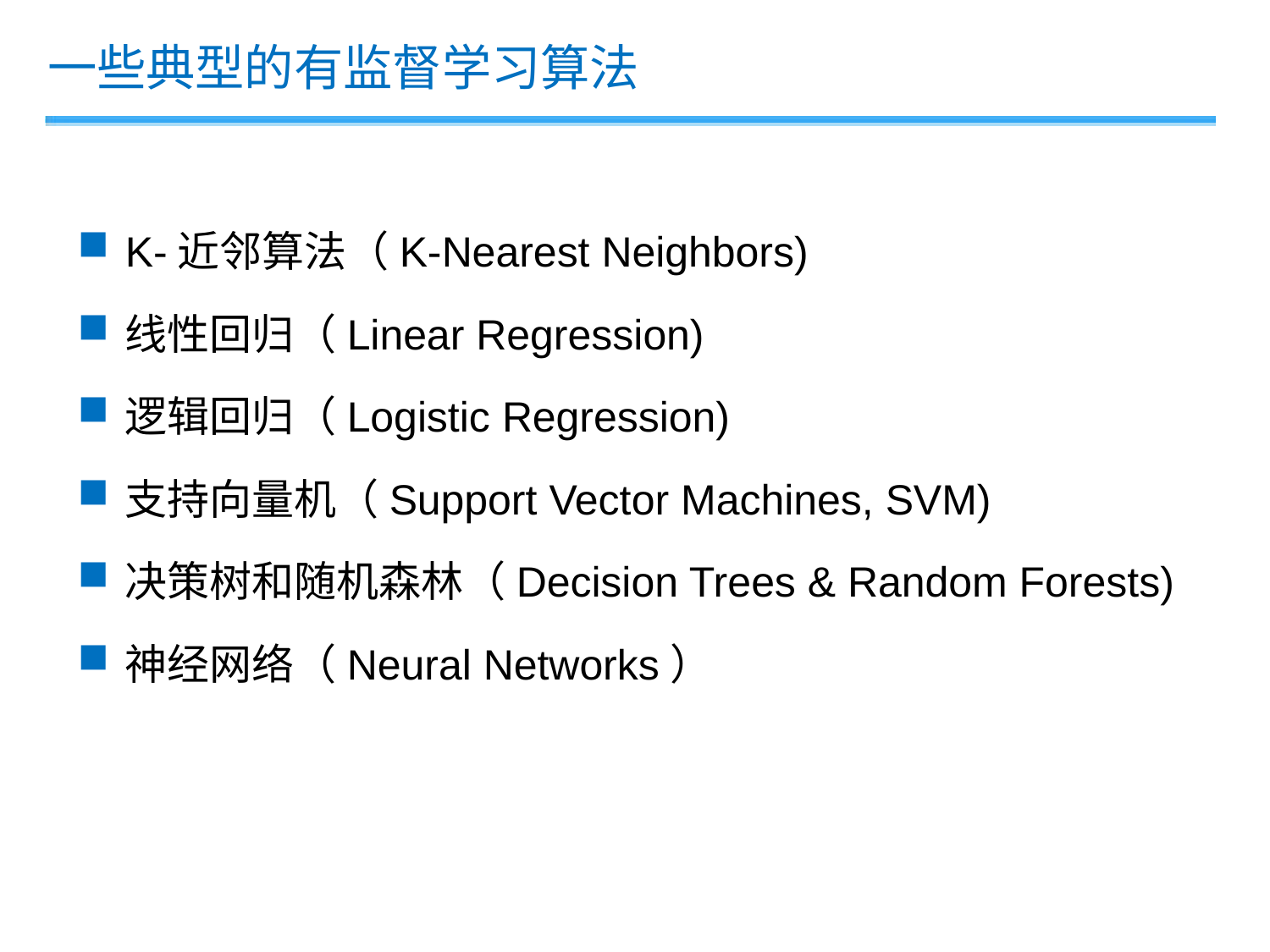

一些典型的有监督学习算法

K-近邻算法（K-Nearest Neighbors)
线性回归（Linear Regression)
逻辑回归（Logistic Regression)
支持向量机（Support Vector Machines, SVM)
决策树和随机森林（Decision Trees & Random Forests)
神经网络（Neural Networks）